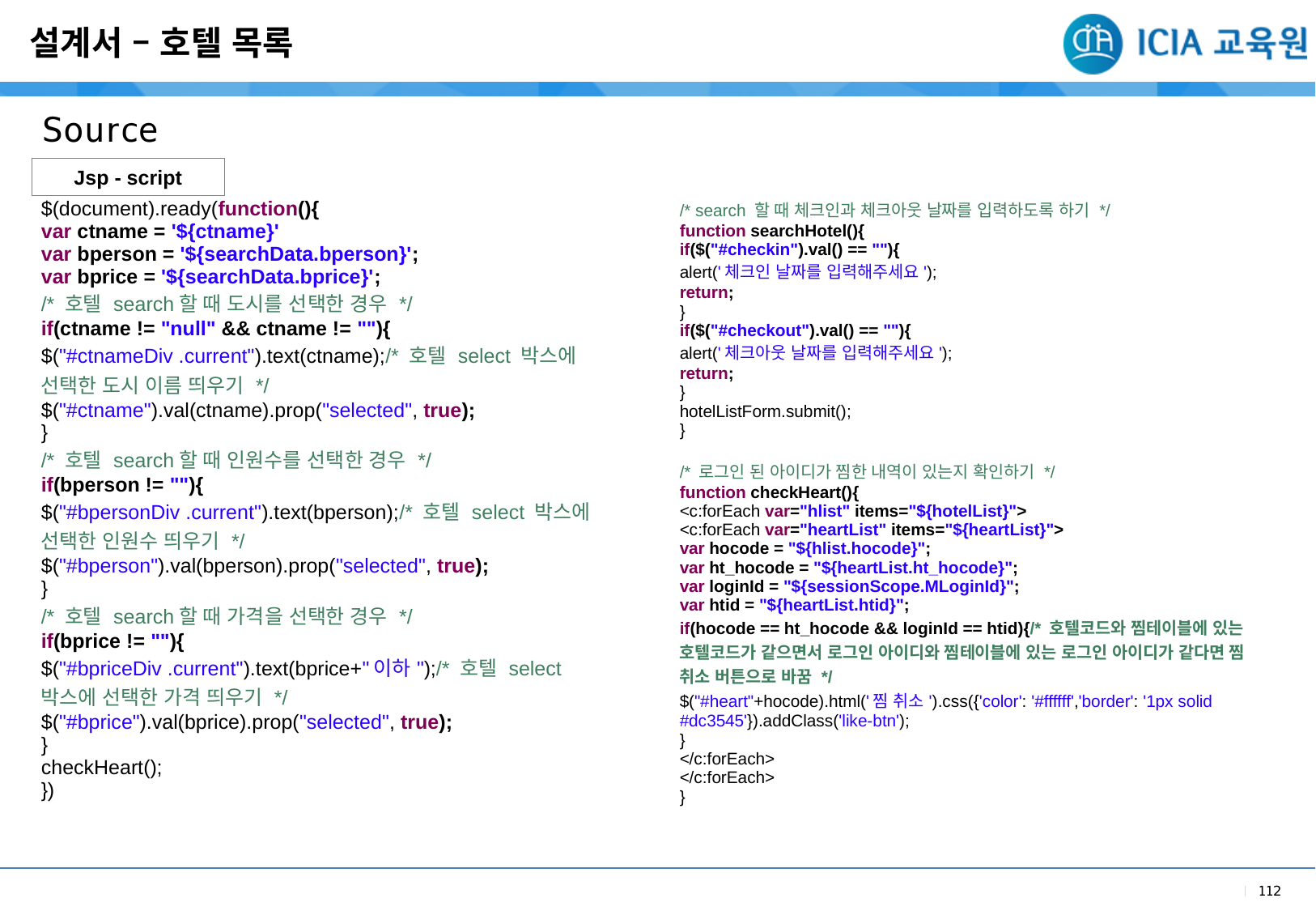

설계서 – 호텔 목록
Source
Jsp - script
| $(document).ready(function(){ var ctname = '${ctname}' var bperson = '${searchData.bperson}'; var bprice = '${searchData.bprice}'; /\* 호텔 search할 때 도시를 선택한 경우 \*/ if(ctname != "null" && ctname != ""){ $("#ctnameDiv .current").text(ctname);/\* 호텔 select 박스에 선택한 도시 이름 띄우기 \*/ $("#ctname").val(ctname).prop("selected", true); } /\* 호텔 search할 때 인원수를 선택한 경우 \*/ if(bperson != ""){ $("#bpersonDiv .current").text(bperson);/\* 호텔 select 박스에 선택한 인원수 띄우기 \*/ $("#bperson").val(bperson).prop("selected", true); } /\* 호텔 search할 때 가격을 선택한 경우 \*/ if(bprice != ""){ $("#bpriceDiv .current").text(bprice+"이하");/\* 호텔 select 박스에 선택한 가격 띄우기 \*/ $("#bprice").val(bprice).prop("selected", true); } checkHeart(); }) |
| --- |
| /\* search 할 때 체크인과 체크아웃 날짜를 입력하도록 하기 \*/ function searchHotel(){ if($("#checkin").val() == ""){ alert('체크인 날짜를 입력해주세요'); return; } if($("#checkout").val() == ""){ alert('체크아웃 날짜를 입력해주세요'); return; } hotelListForm.submit(); } /\* 로그인 된 아이디가 찜한 내역이 있는지 확인하기 \*/ function checkHeart(){ <c:forEach var="hlist" items="${hotelList}"> <c:forEach var="heartList" items="${heartList}"> var hocode = "${hlist.hocode}"; var ht\_hocode = "${heartList.ht\_hocode}"; var loginId = "${sessionScope.MLoginId}"; var htid = "${heartList.htid}"; if(hocode == ht\_hocode && loginId == htid){/\* 호텔코드와 찜테이블에 있는 호텔코드가 같으면서 로그인 아이디와 찜테이블에 있는 로그인 아이디가 같다면 찜 취소 버튼으로 바꿈 \*/ $("#heart"+hocode).html('찜 취소').css({'color': '#ffffff','border': '1px solid #dc3545'}).addClass('like-btn'); } </c:forEach> </c:forEach> } |
| --- |